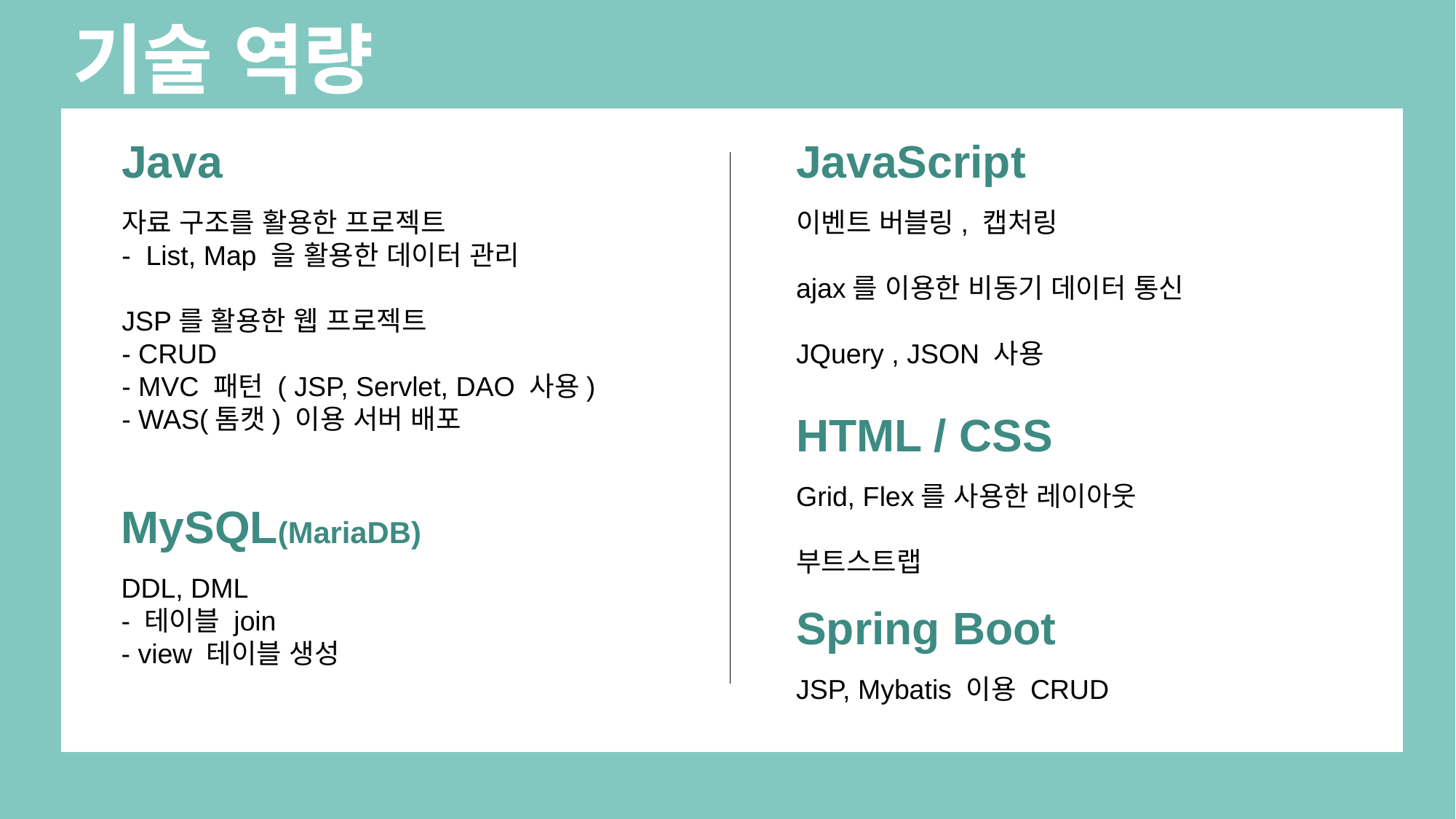

기술 역량
Phone) +82 010-3655-9079E-mail) dsh21389@naver.comGithub) github.com/dosu89Notion)
JavaScript

이벤트 버블링, 캡처링

ajax를 이용한 비동기 데이터 통신

JQuery , JSON 사용
Java

자료 구조를 활용한 프로젝트
-  List, Map 을 활용한 데이터 관리

JSP를 활용한 웹 프로젝트
- CRUD
- MVC 패턴 ( JSP, Servlet, DAO 사용)
- WAS(톰캣) 이용 서버 배포

HTML / CSS

Grid, Flex를 사용한 레이아웃

부트스트랩
MySQL(MariaDB)

DDL, DML
- 테이블 join
- view 테이블 생성
Spring Boot

JSP, Mybatis 이용 CRUD